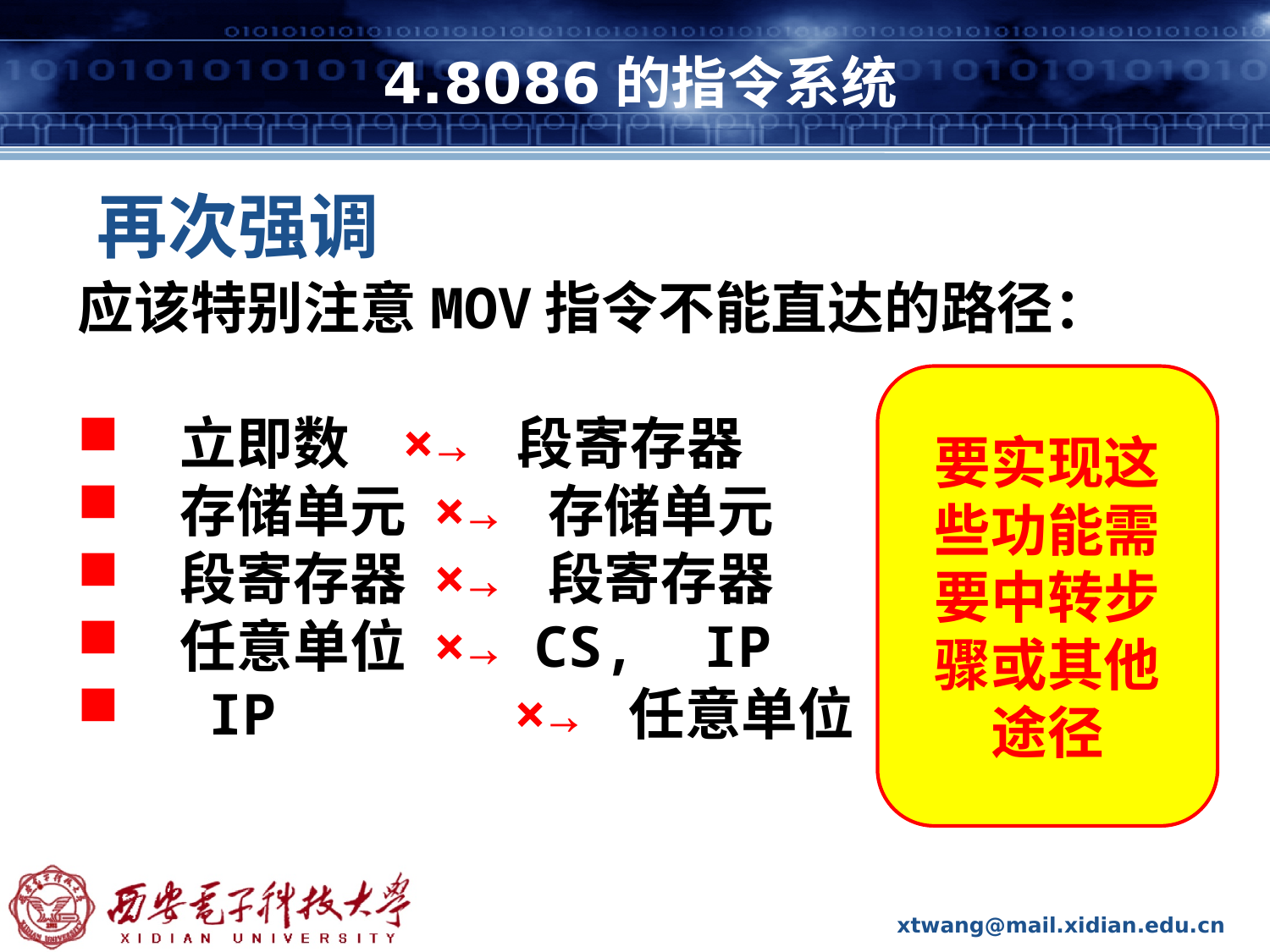

# 4.8086的指令系统
再次强调
应该特别注意MOV指令不能直达的路径：

  立即数   ×→ 段寄存器
  存储单元 ×→ 存储单元
  段寄存器 ×→ 段寄存器
  任意单位 ×→ CS,  IP
  IP       ×→ 任意单位
要实现这些功能需要中转步骤或其他途径